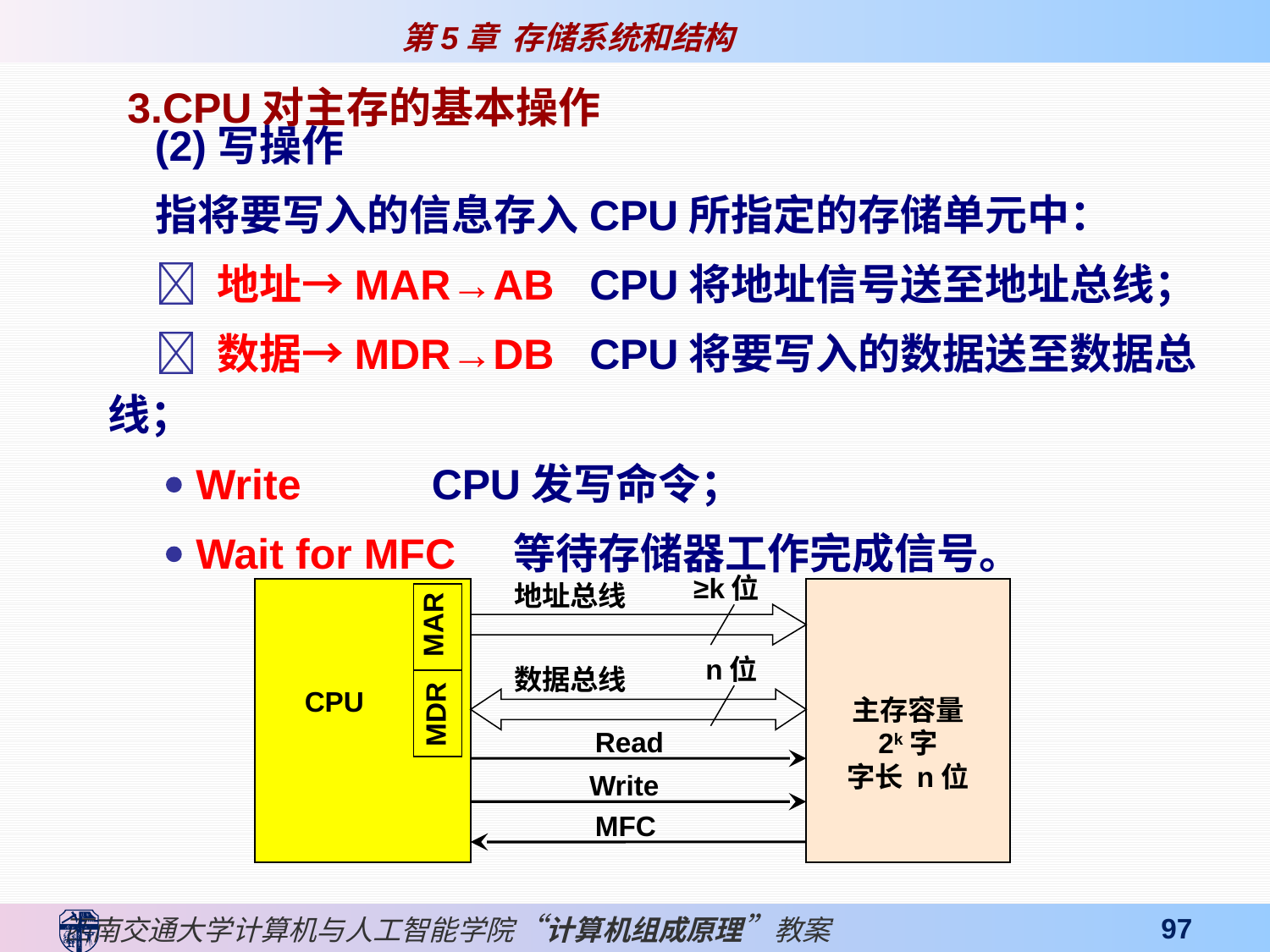

3.CPU对主存的基本操作
    (2)写操作
    指将要写入的信息存入CPU所指定的存储单元中：
     • 地址→MAR→AB   CPU将地址信号送至地址总线；
     • 数据→MDR→DB   CPU将要写入的数据送至数据总线；
     • Write           CPU发写命令；
     • Wait for MFC    等待存储器工作完成信号。

≥k位
地址总线

主存容量
2k字
字长 n位
MAR

n位
数据总线

  MDR
CPU

Read

Write

MFC